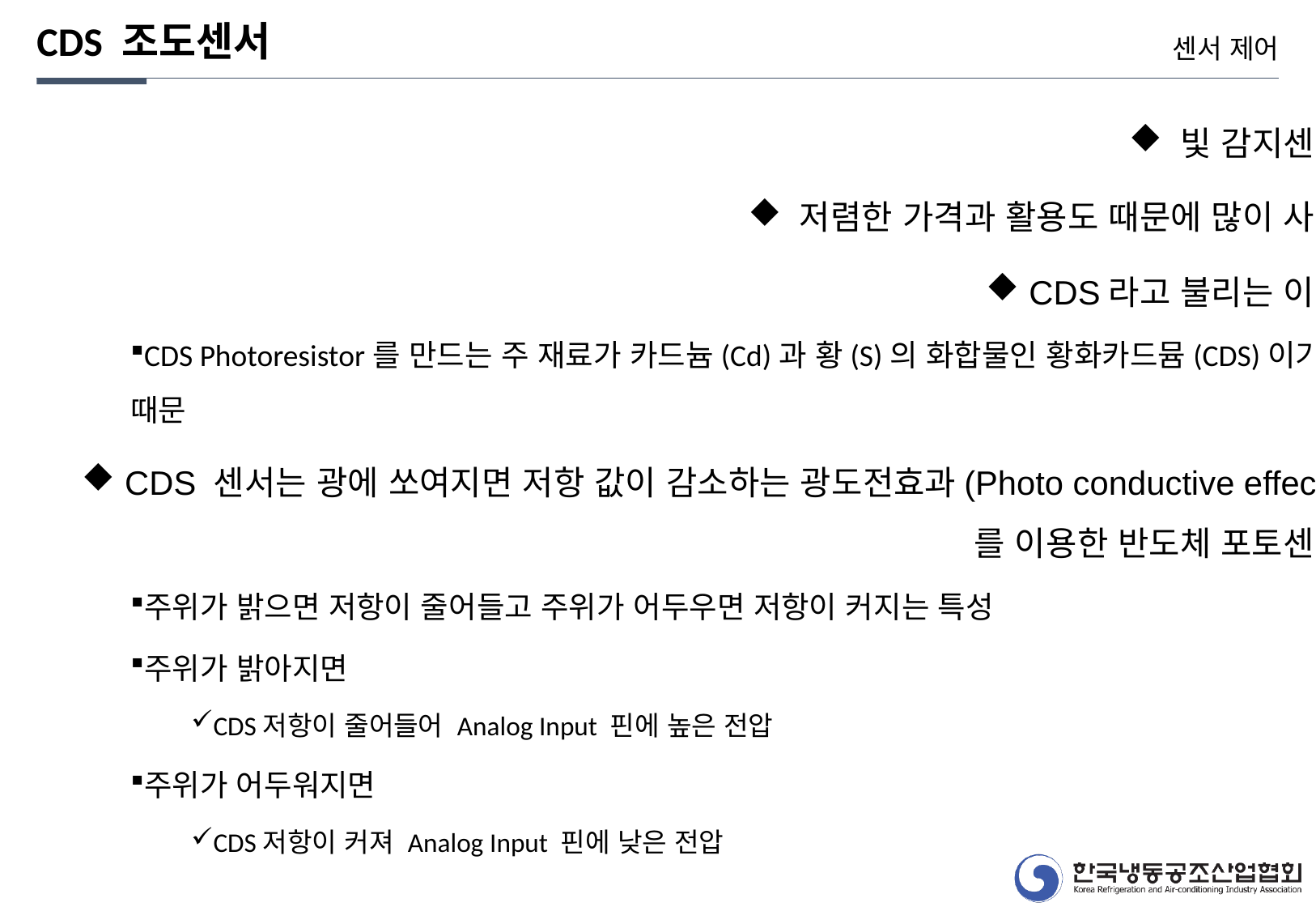

CDS 조도센서
센서 제어

 빛 감지센서
 저렴한 가격과 활용도 때문에 많이 사용
 CDS라고 불리는 이유
CDS Photoresistor를 만드는 주 재료가 카드늄(Cd)과 황(S)의 화합물인 황화카드뮴(CDS)이기 때문
 CDS 센서는 광에 쏘여지면 저항 값이 감소하는 광도전효과(Photo conductive effect)를 이용한 반도체 포토센서
주위가 밝으면 저항이 줄어들고 주위가 어두우면 저항이 커지는 특성
주위가 밝아지면
CDS저항이 줄어들어 Analog Input 핀에 높은 전압
주위가 어두워지면
CDS저항이 커져 Analog Input 핀에 낮은 전압